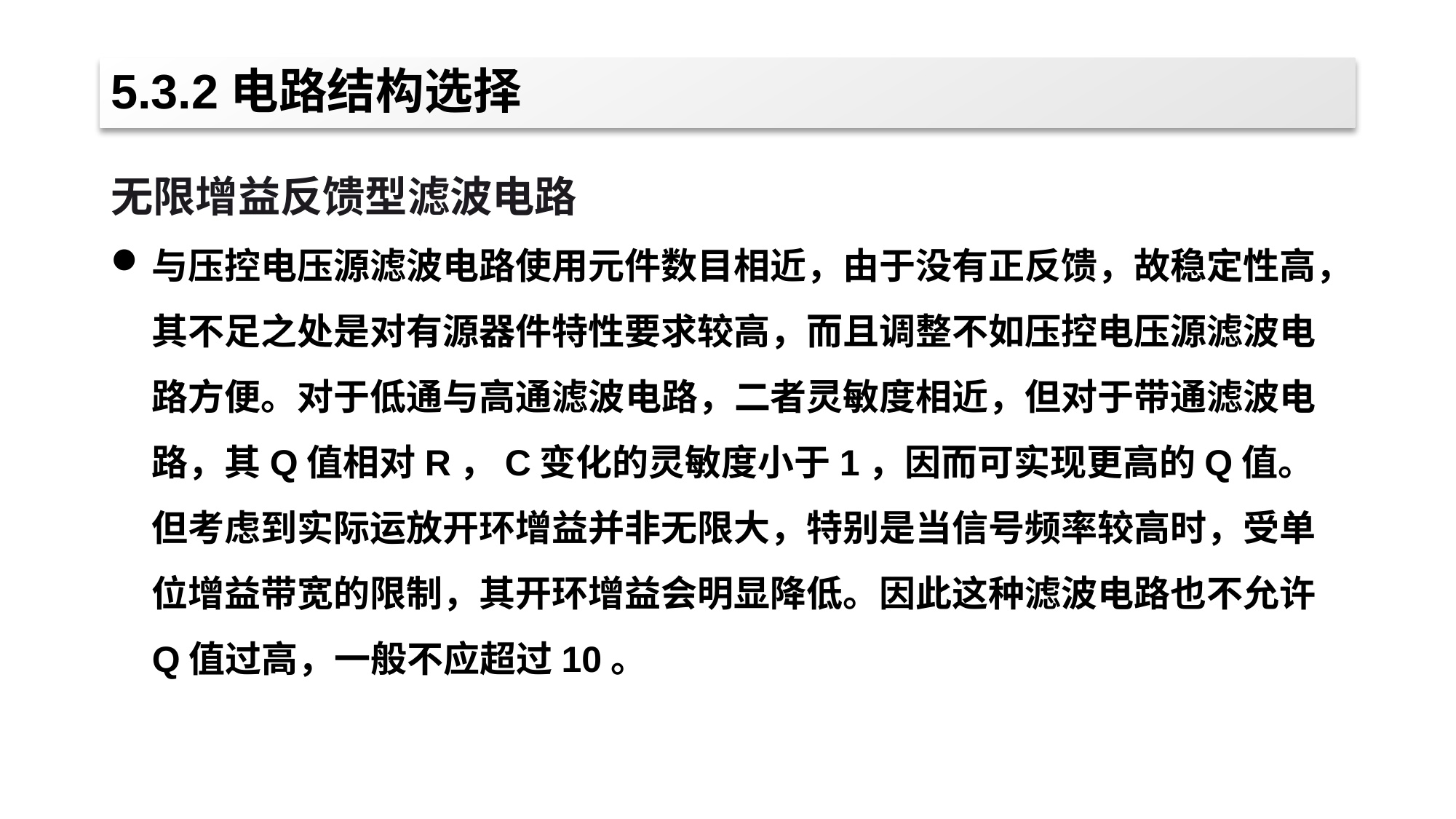

# 5.3.2电路结构选择
无限增益反馈型滤波电路
与压控电压源滤波电路使用元件数目相近，由于没有正反馈，故稳定性高，其不足之处是对有源器件特性要求较高，而且调整不如压控电压源滤波电路方便。对于低通与高通滤波电路，二者灵敏度相近，但对于带通滤波电路，其Q值相对R，C变化的灵敏度小于1，因而可实现更高的Q值。但考虑到实际运放开环增益并非无限大，特别是当信号频率较高时，受单位增益带宽的限制，其开环增益会明显降低。因此这种滤波电路也不允许Q值过高，一般不应超过10。